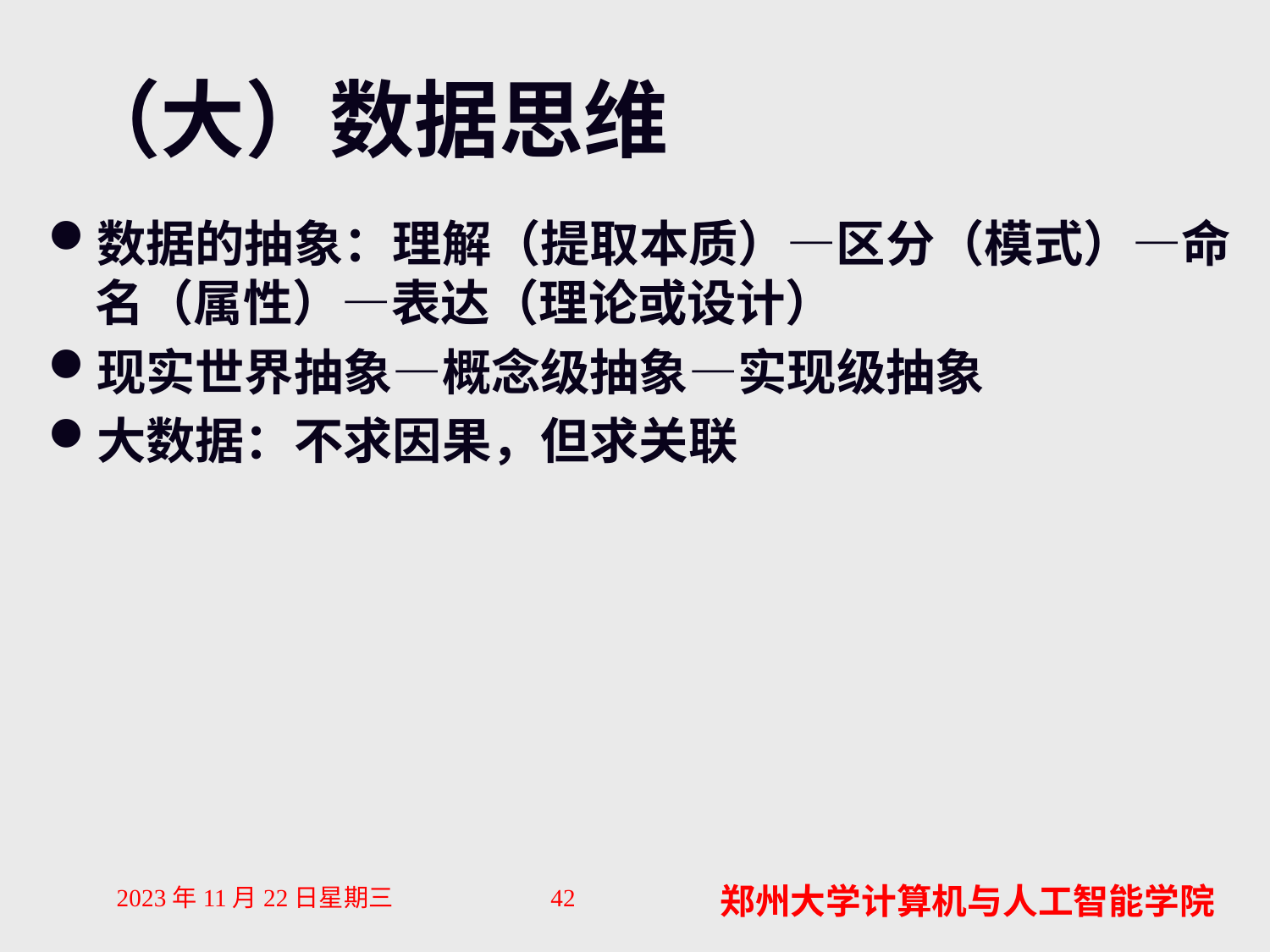

# （大）数据思维
数据的抽象：理解（提取本质）—区分（模式）—命名（属性）—表达（理论或设计）
现实世界抽象—概念级抽象—实现级抽象
大数据：不求因果，但求关联